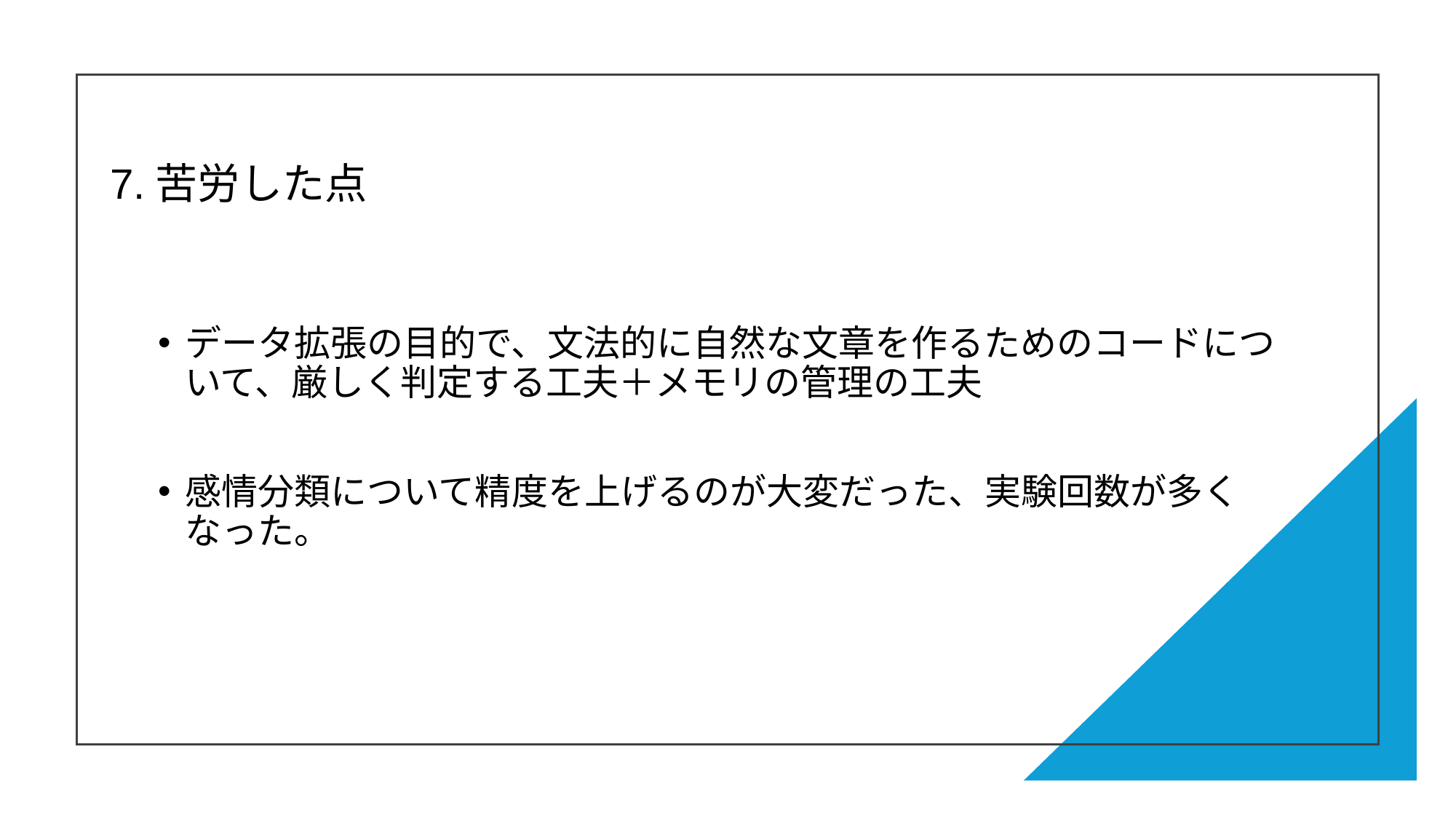

# 7.苦労した点

データ拡張の目的で、文法的に自然な文章を作るためのコードについて、厳しく判定する工夫＋メモリの管理の工夫

感情分類について精度を上げるのが大変だった、実験回数が多くなった。

16